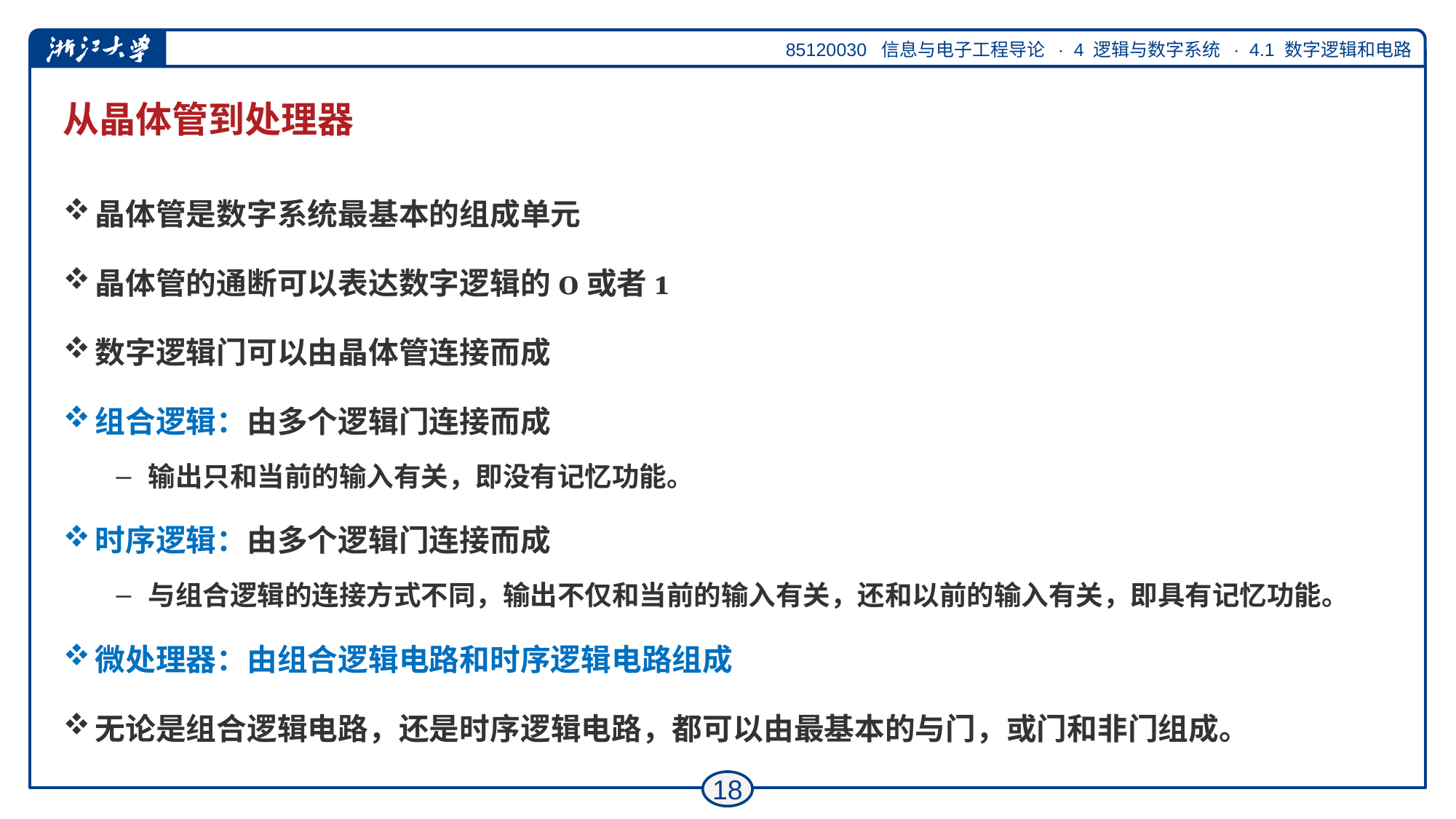

# 从晶体管到处理器
晶体管是数字系统最基本的组成单元
晶体管的通断可以表达数字逻辑的0或者1
数字逻辑门可以由晶体管连接而成
组合逻辑：由多个逻辑门连接而成
输出只和当前的输入有关，即没有记忆功能。
时序逻辑：由多个逻辑门连接而成
与组合逻辑的连接方式不同，输出不仅和当前的输入有关，还和以前的输入有关，即具有记忆功能。
微处理器：由组合逻辑电路和时序逻辑电路组成
无论是组合逻辑电路，还是时序逻辑电路，都可以由最基本的与门，或门和非门组成。